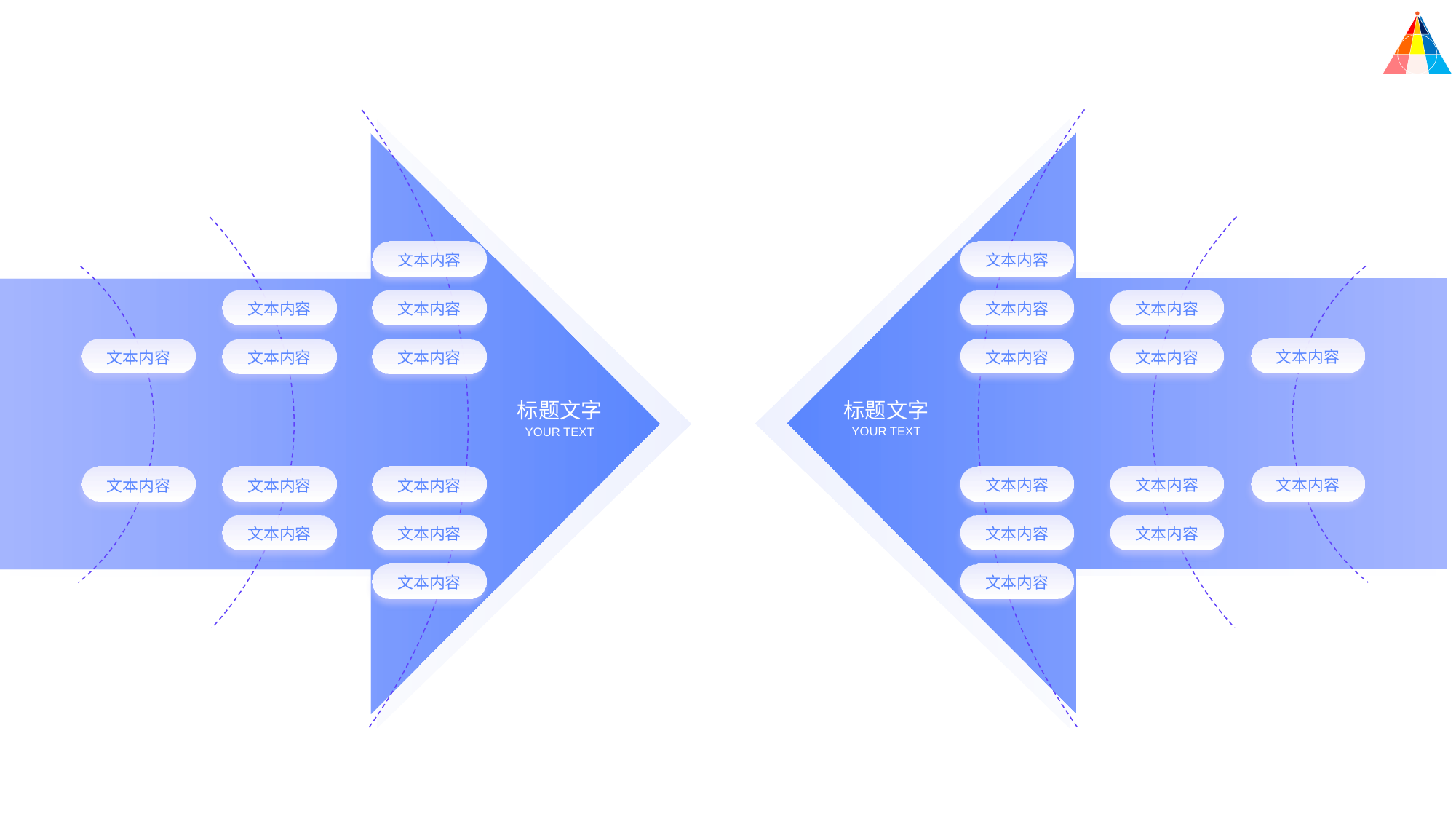

文本内容

文本内容

文本内容

文本内容

文本内容

文本内容

文本内容

文本内容

文本内容

文本内容

文本内容

文本内容
标题文字
标题文字
YOUR TEXT
YOUR TEXT

文本内容

文本内容

文本内容

文本内容

文本内容

文本内容

文本内容

文本内容

文本内容

文本内容

文本内容

文本内容